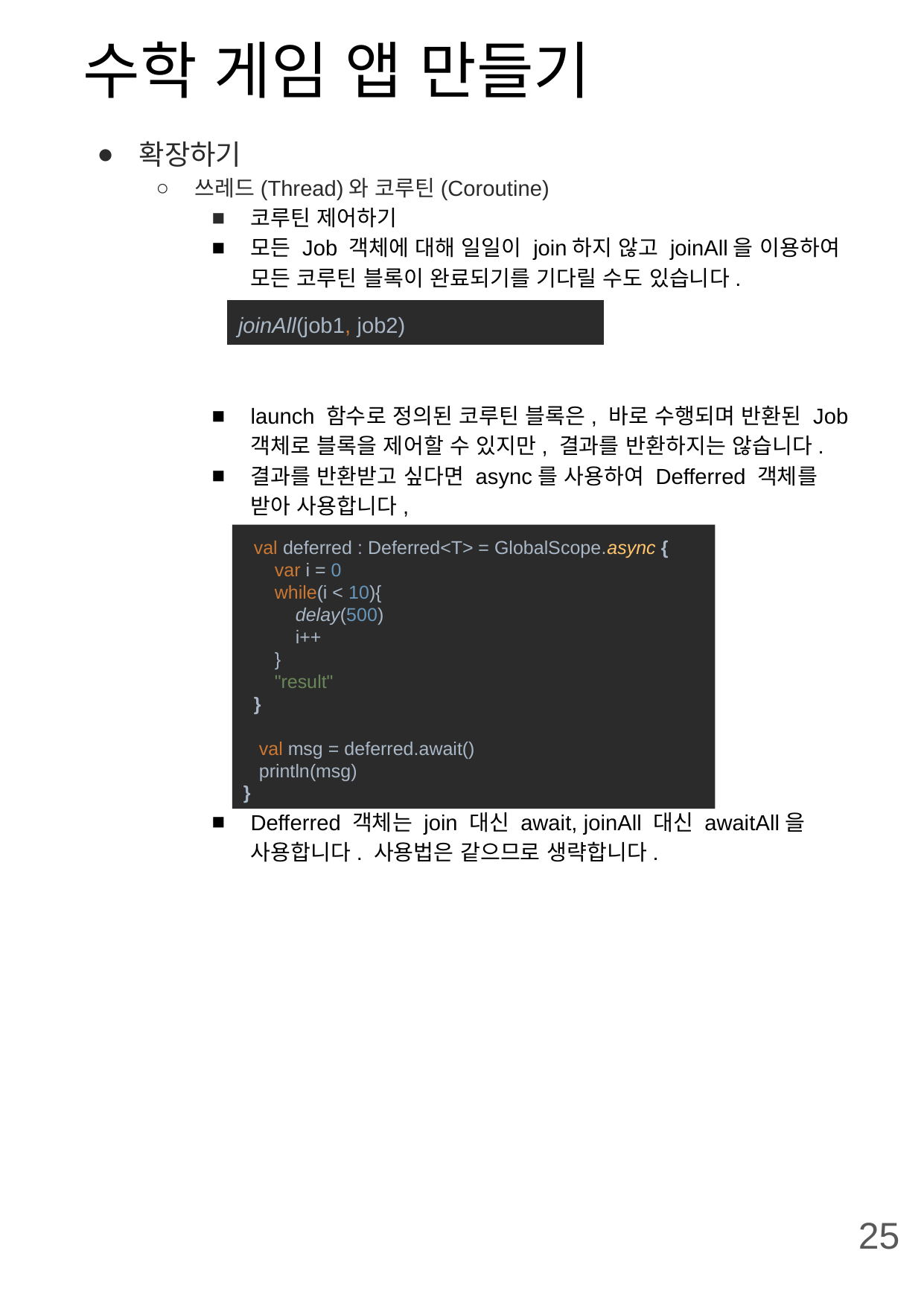

# 수학 게임 앱 만들기
확장하기
쓰레드(Thread)와 코루틴(Coroutine)
코루틴 제어하기
모든 Job 객체에 대해 일일이 join하지 않고 joinAll을 이용하여 모든 코루틴 블록이 완료되기를 기다릴 수도 있습니다.

launch 함수로 정의된 코루틴 블록은, 바로 수행되며 반환된 Job 객체로 블록을 제어할 수 있지만, 결과를 반환하지는 않습니다.
결과를 반환받고 싶다면 async를 사용하여 Defferred 객체를 받아 사용합니다,

Defferred 객체는 join 대신 await, joinAll 대신 awaitAll을 사용합니다. 사용법은 같으므로 생략합니다.
joinAll(job1, job2)
  val deferred : Deferred<T> = GlobalScope.async {
      var i = 0
      while(i < 10){
          delay(500)
          i++
      }
      "result"
  }

   val msg = deferred.await()
   println(msg)
}
25